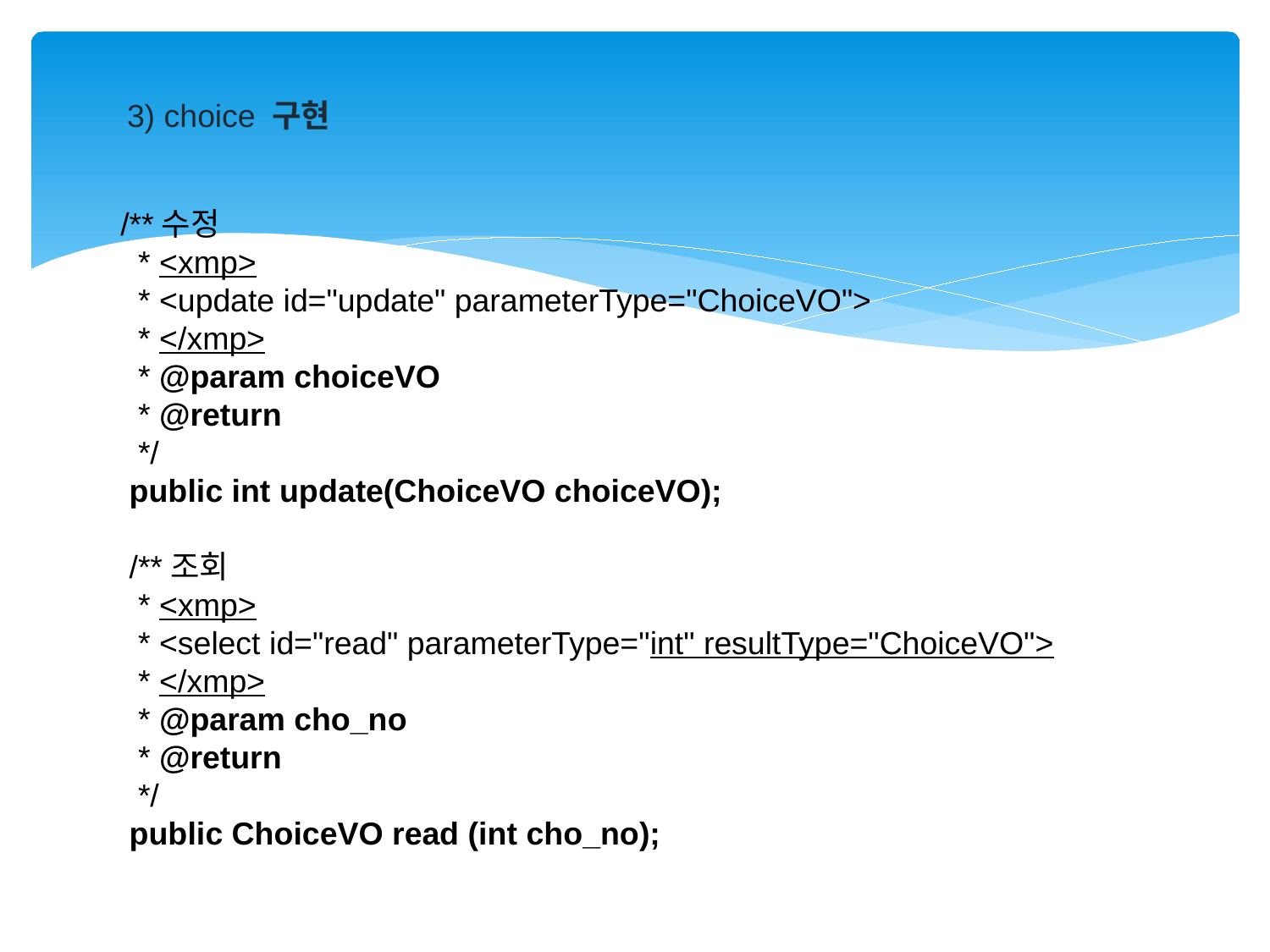

3) choice 구현
 /**수정
   * <xmp>
   * <update id="update" parameterType="ChoiceVO">
   * </xmp>
   * @param choiceVO
   * @return
   */
  public int update(ChoiceVO choiceVO);

  /**조회
   * <xmp>
   * <select id="read" parameterType="int" resultType="ChoiceVO">
   * </xmp>
   * @param cho_no
   * @return
   */
  public ChoiceVO read (int cho_no);